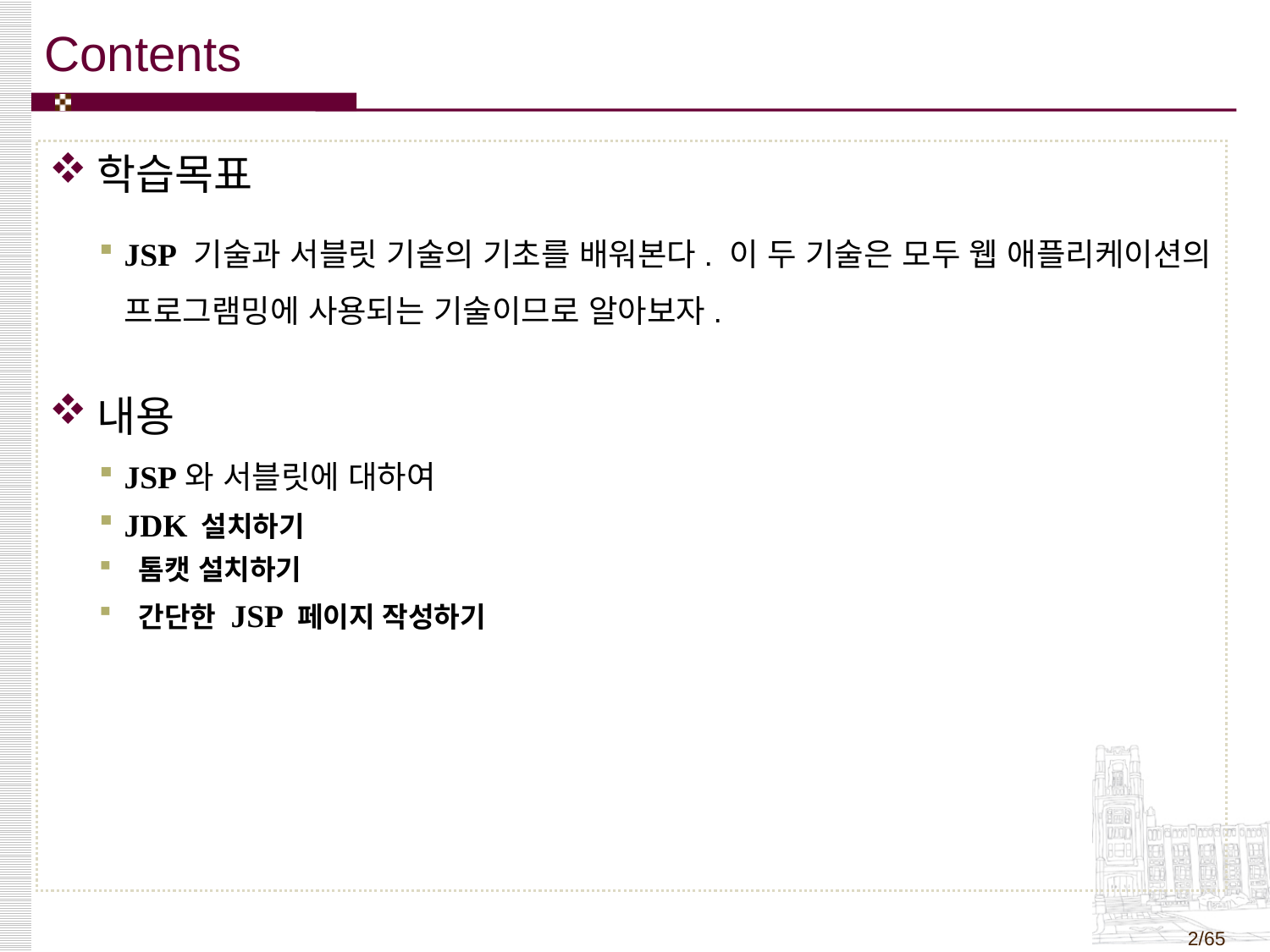

학습목표
JSP 기술과 서블릿 기술의 기초를 배워본다. 이 두 기술은 모두 웹 애플리케이션의 프로그램밍에 사용되는 기술이므로 알아보자.

내용
JSP와 서블릿에 대하여
JDK 설치하기
 톰캣 설치하기
 간단한 JSP 페이지 작성하기